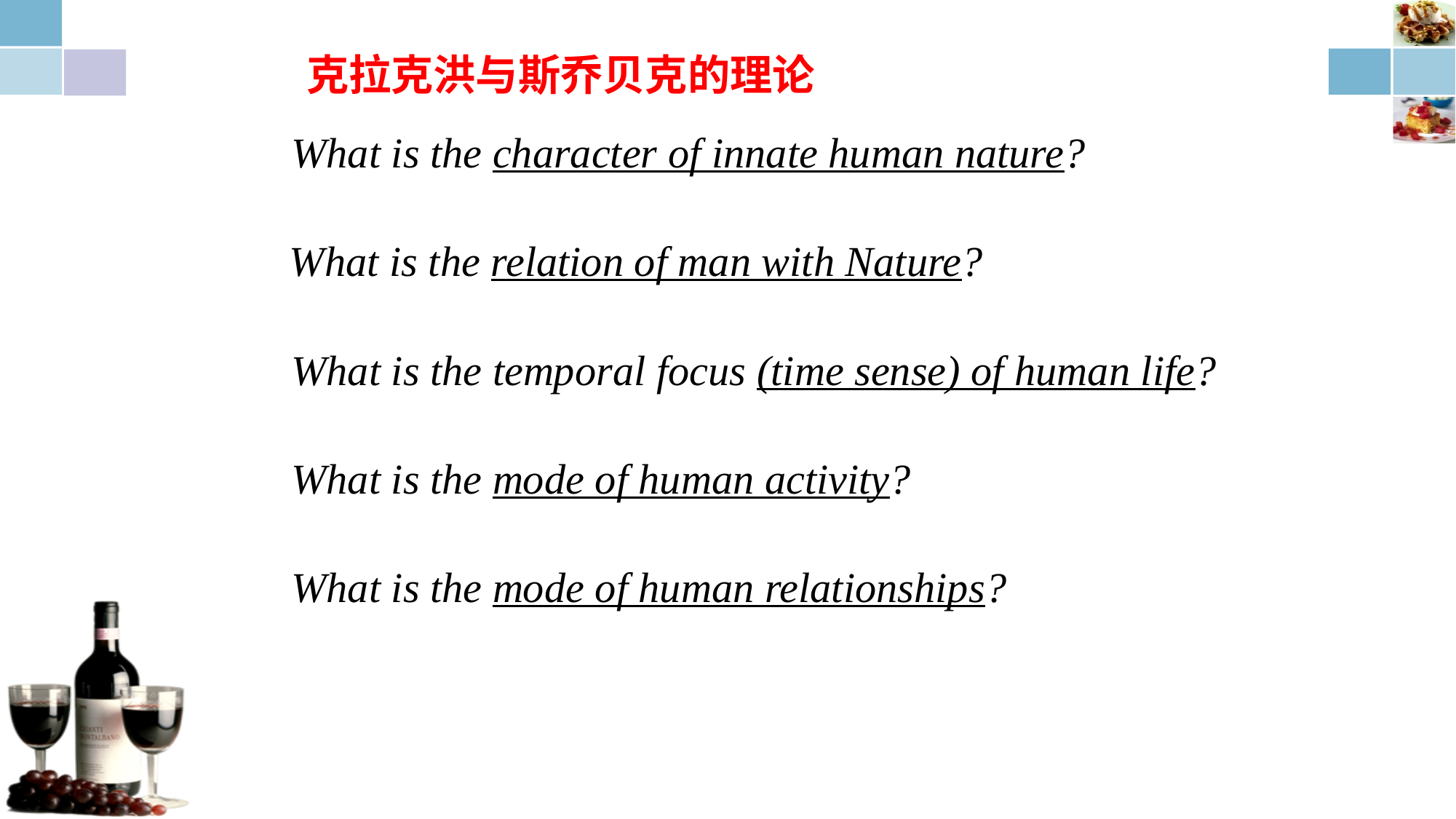

克拉克洪与斯乔贝克的理论
What is the character of innate human nature?

     What is the relation of man with Nature?

What is the temporal focus (time sense) of human life?

What is the mode of human activity?

What is the mode of human relationships?